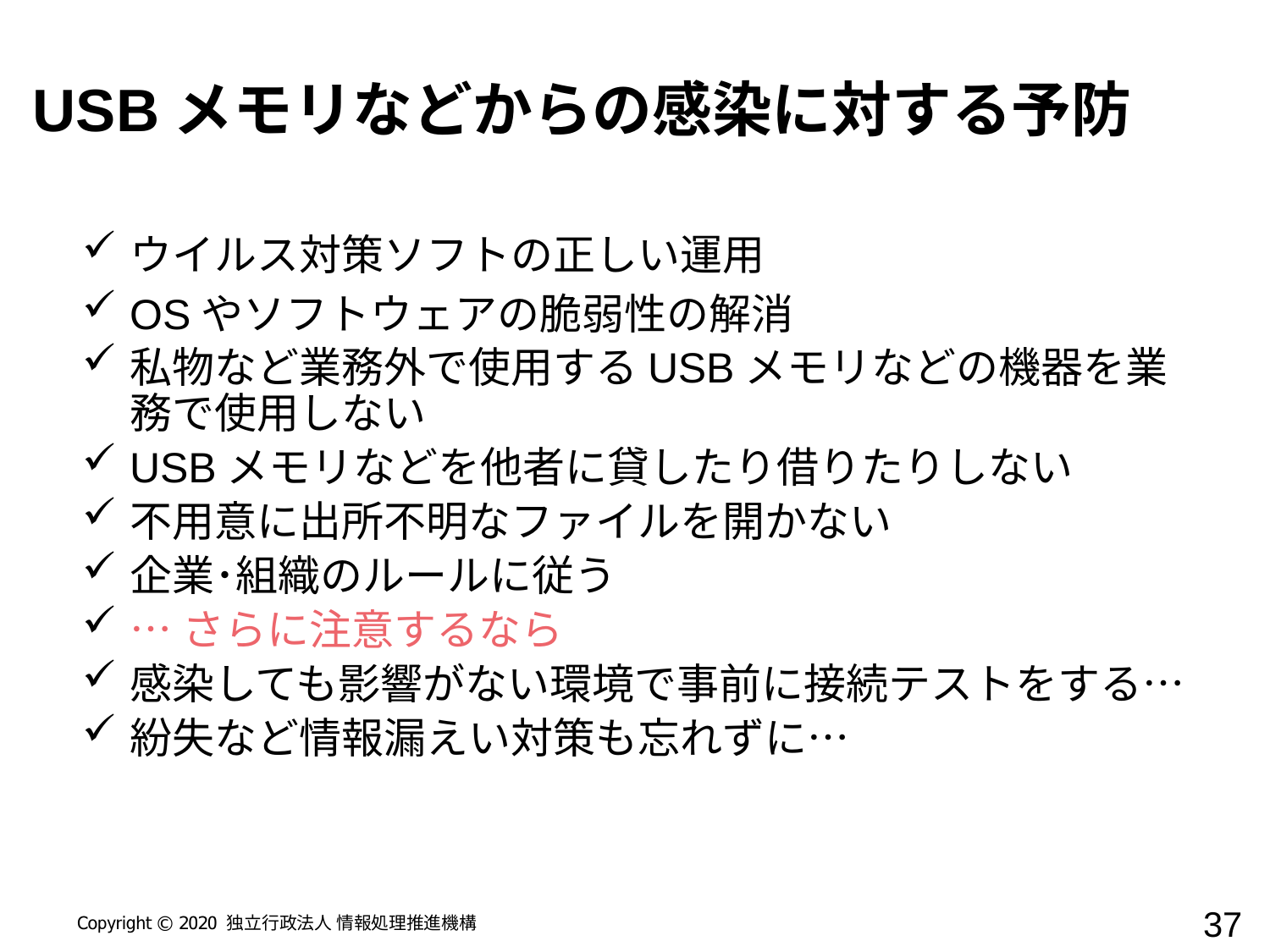

# USBメモリなどからの感染に対する予防

ウイルス対策ソフトの正しい運用
OSやソフトウェアの脆弱性の解消
私物など業務外で使用するUSBメモリなどの機器を業務で使用しない
USBメモリなどを他者に貸したり借りたりしない
不用意に出所不明なファイルを開かない
企業･組織のルールに従う
…さらに注意するなら
感染しても影響がない環境で事前に接続テストをする…
紛失など情報漏えい対策も忘れずに…